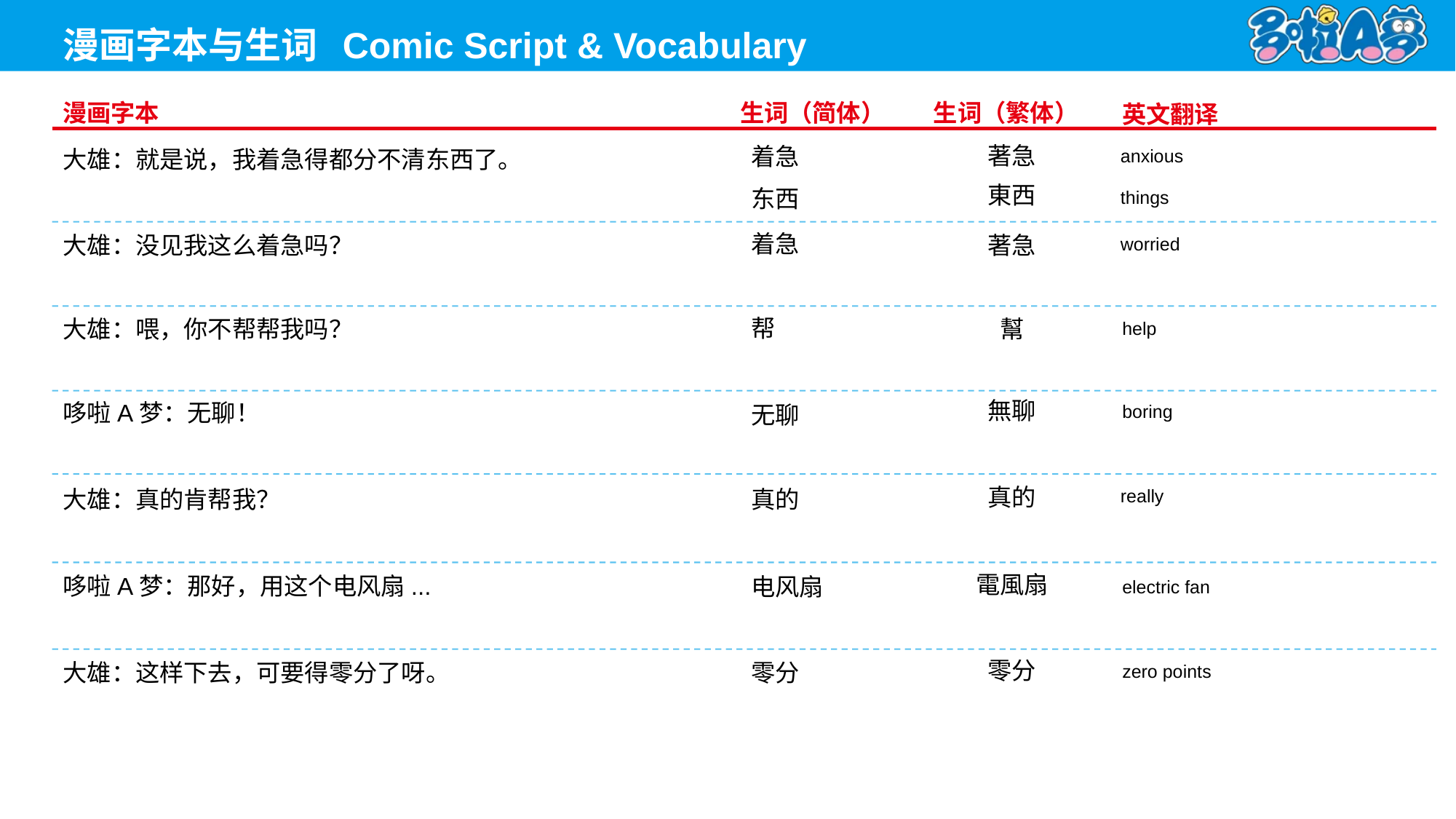

anxious
著急
着急
大雄：就是说，我着急得都分不清东西了。
東西
things
东西
worried
着急
著急
大雄：没见我这么着急吗？

help
帮
幫
大雄：喂，你不帮帮我吗？

無聊
boring
无聊
哆啦A梦：无聊！

really
真的
真的
大雄：真的肯帮我？

電風扇
electric fan
电风扇
哆啦A梦：那好，用这个电风扇...

零分
zero points
零分
大雄：这样下去，可要得零分了呀。